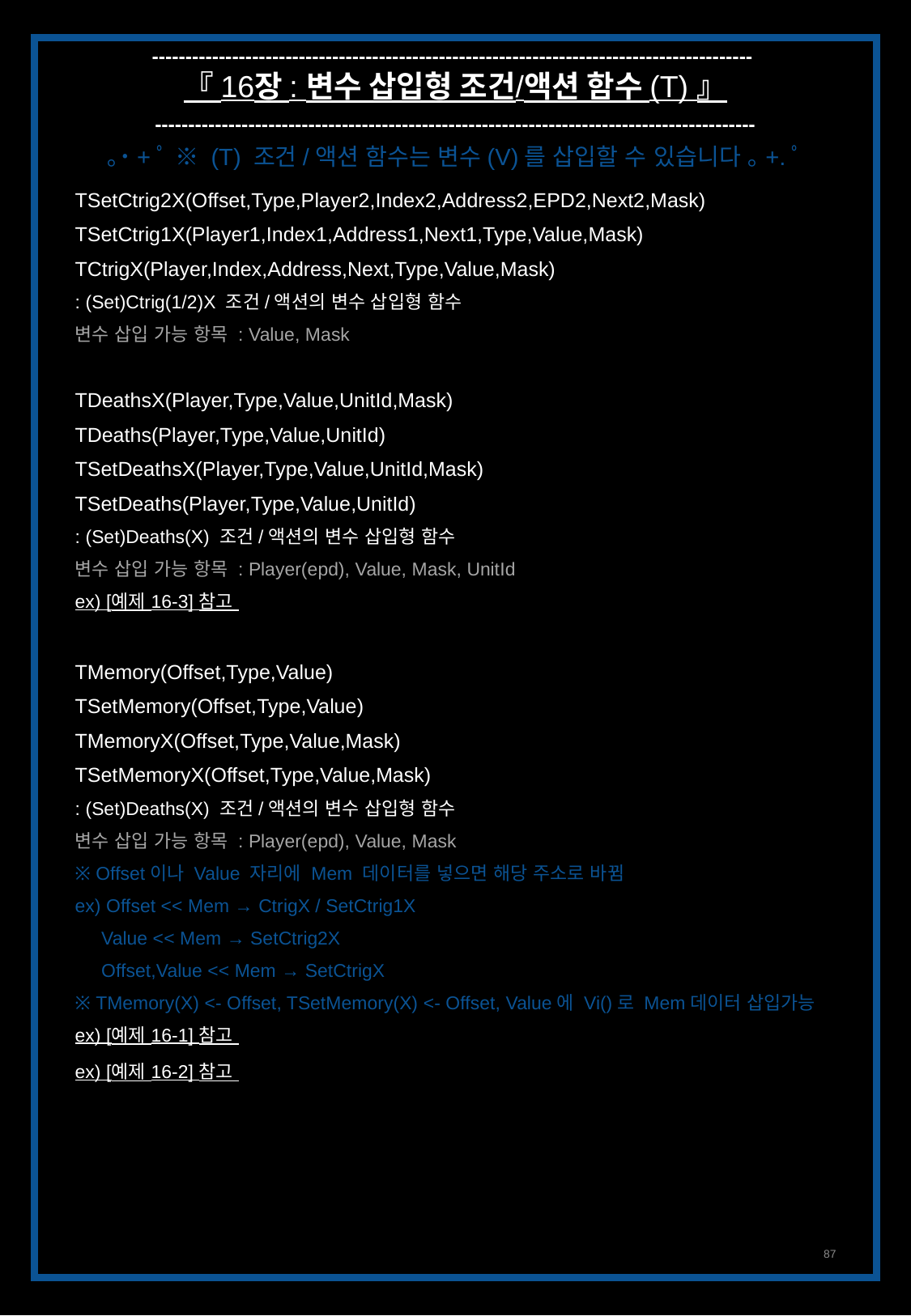

------------------------------------------------------------------------------------------
『 16장 : 변수 삽입형 조건/액션 함수 (T) 』
------------------------------------------------------------------------------------------

｡˙+ﾟ ※ (T) 조건/액션 함수는 변수(V)를 삽입할 수 있습니다 ｡+.ﾟ
TSetCtrig2X(Offset,Type,Player2,Index2,Address2,EPD2,Next2,Mask)
TSetCtrig1X(Player1,Index1,Address1,Next1,Type,Value,Mask)
TCtrigX(Player,Index,Address,Next,Type,Value,Mask)
: (Set)Ctrig(1/2)X 조건/액션의 변수 삽입형 함수
변수 삽입 가능 항목 : Value, Mask

TDeathsX(Player,Type,Value,UnitId,Mask)
TDeaths(Player,Type,Value,UnitId)
TSetDeathsX(Player,Type,Value,UnitId,Mask)
TSetDeaths(Player,Type,Value,UnitId)
: (Set)Deaths(X) 조건/액션의 변수 삽입형 함수
변수 삽입 가능 항목 : Player(epd), Value, Mask, UnitId
ex) [예제 16-3] 참고

TMemory(Offset,Type,Value)
TSetMemory(Offset,Type,Value)
TMemoryX(Offset,Type,Value,Mask)
TSetMemoryX(Offset,Type,Value,Mask)
: (Set)Deaths(X) 조건/액션의 변수 삽입형 함수
변수 삽입 가능 항목 : Player(epd), Value, Mask
※ Offset이나 Value 자리에 Mem 데이터를 넣으면 해당 주소로 바뀜
ex) Offset << Mem → CtrigX / SetCtrig1X
     Value << Mem → SetCtrig2X
     Offset,Value << Mem → SetCtrigX
※ TMemory(X) <- Offset, TSetMemory(X) <- Offset, Value에 Vi()로 Mem데이터 삽입가능
ex) [예제 16-1] 참고
ex) [예제 16-2] 참고
87